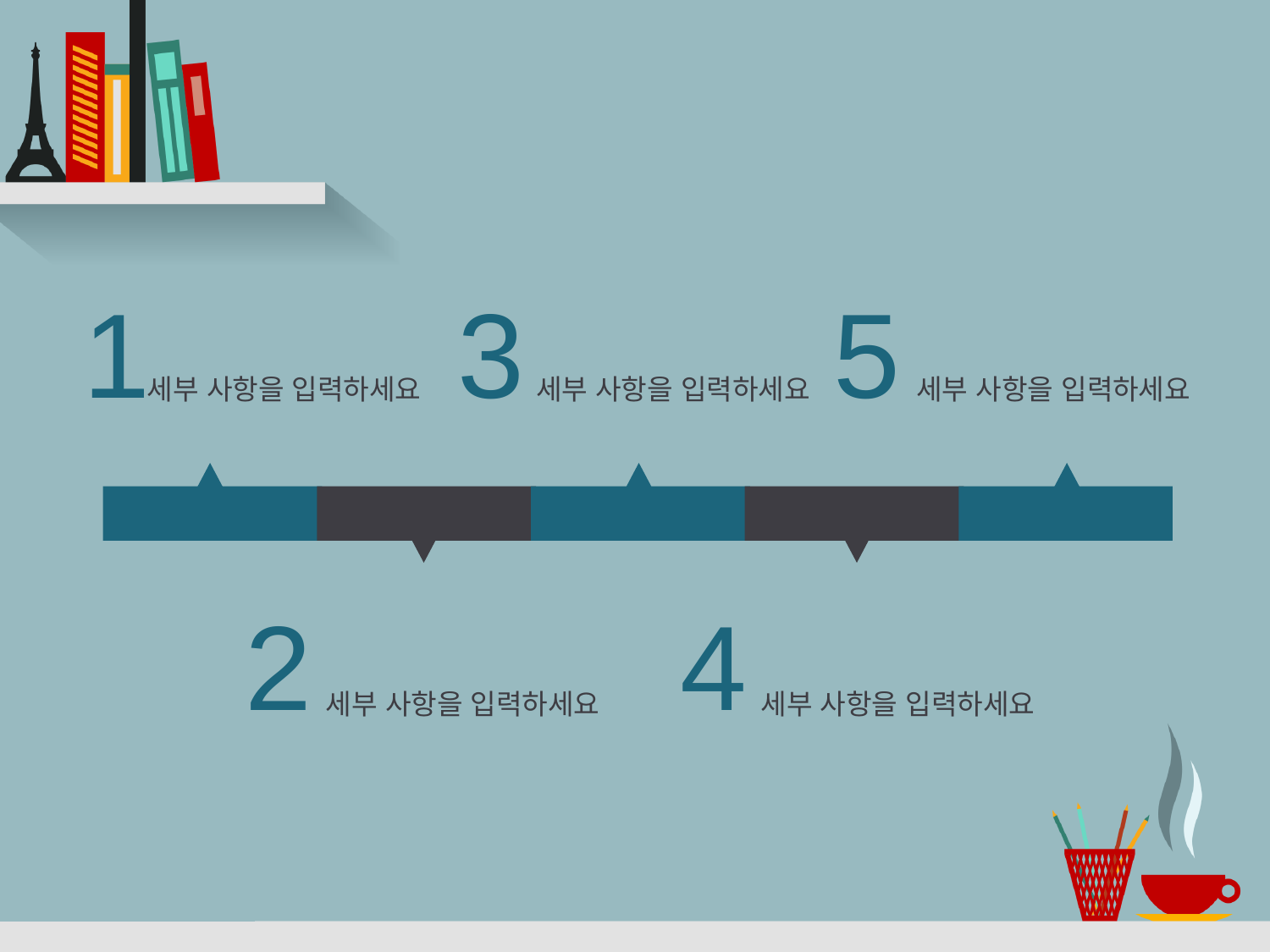

#
1
3
5
세부 사항을 입력하세요
세부 사항을 입력하세요
세부 사항을 입력하세요

1995
2000
2005
2010
2015

2
4
세부 사항을 입력하세요
세부 사항을 입력하세요